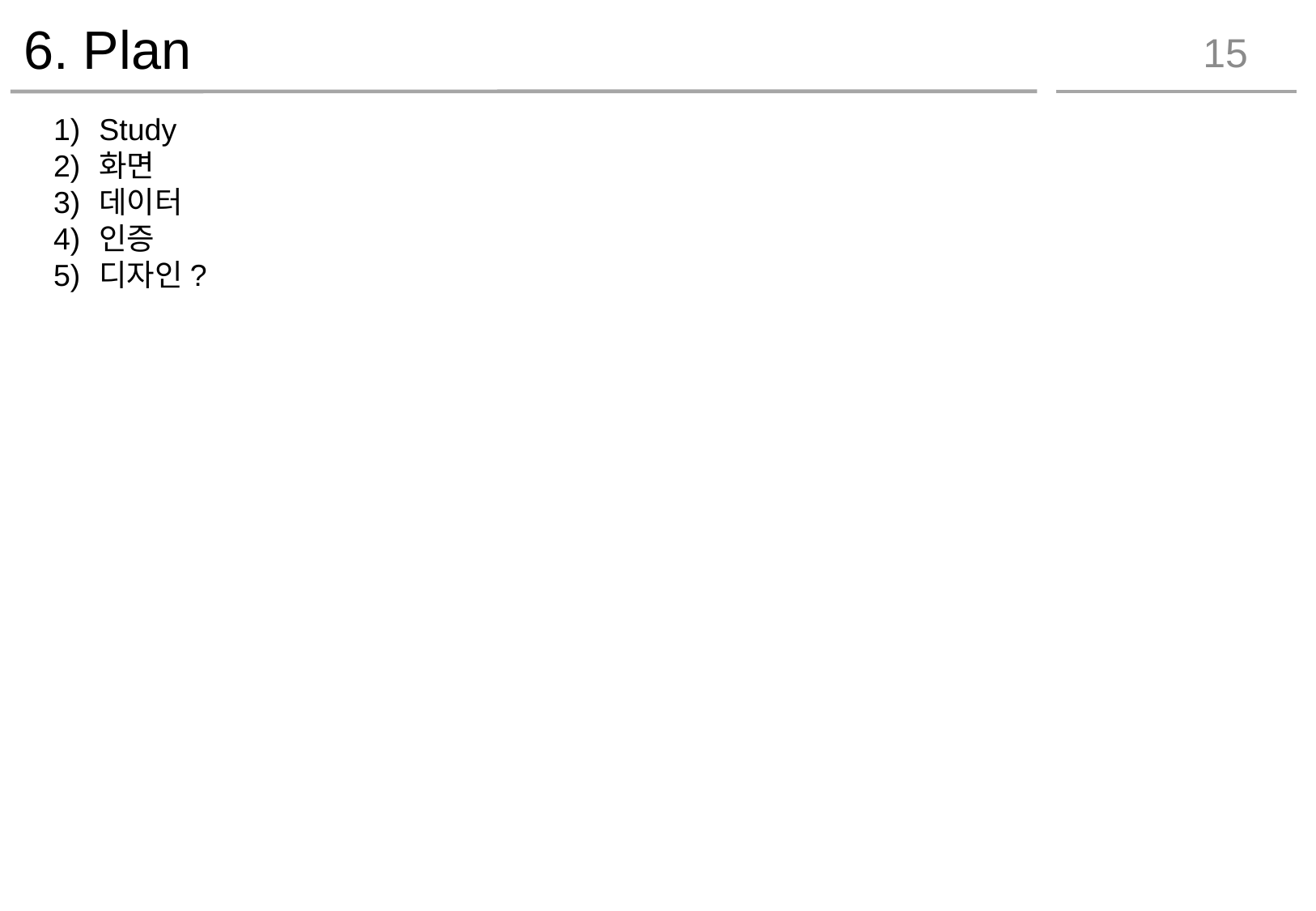

6. Plan
15
Study
화면
데이터
인증
디자인?